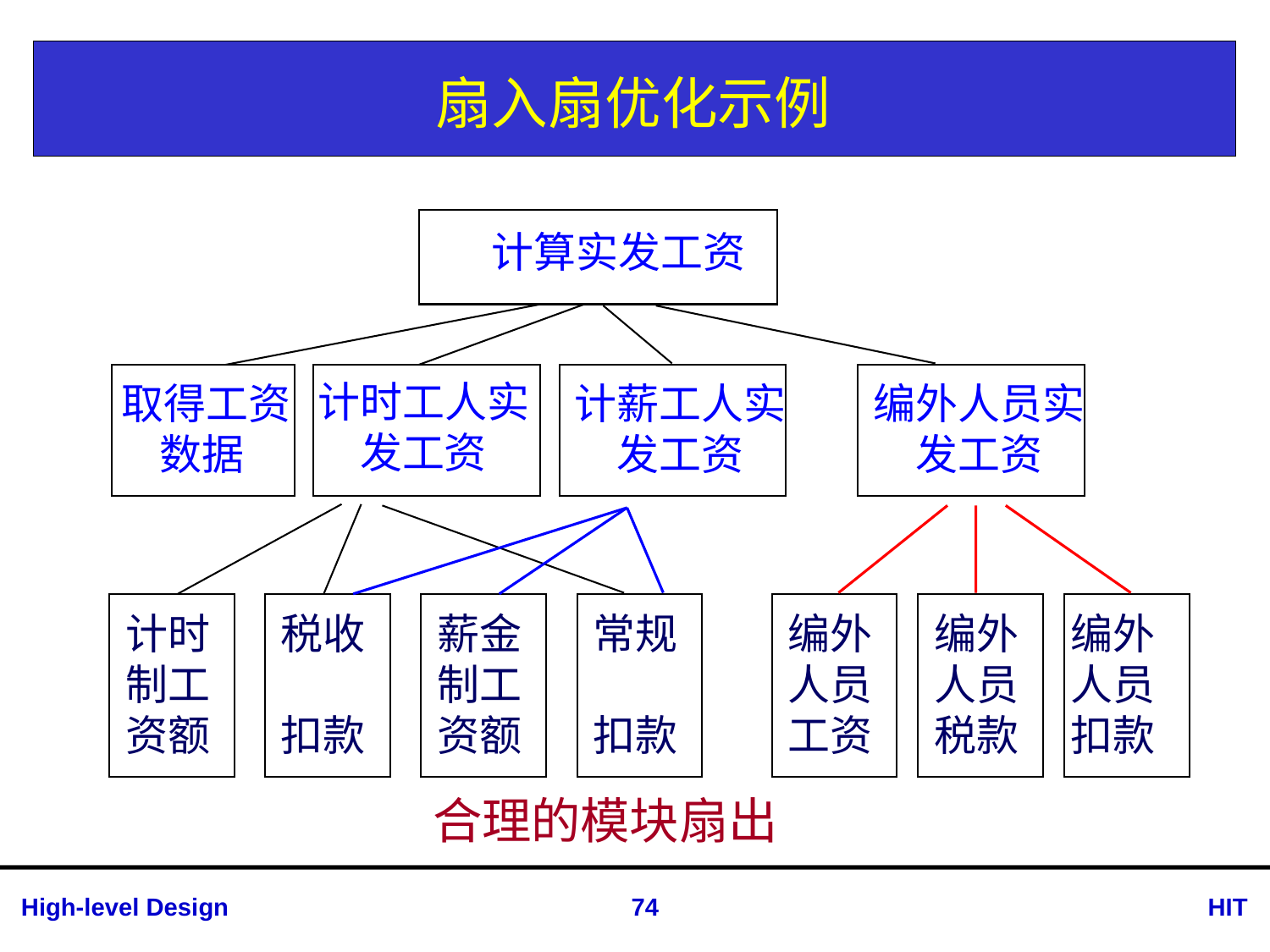

# 扇入扇优化示例

计算实发工资

计时工人实发工资
取得工资数据
计薪工人实发工资
编外人员实发工资

计时
制工
资额
税收

扣款
薪金
制工
资额
常规

扣款
编外
人员
工资
编外
人员
税款
编外
人员
扣款
合理的模块扇出